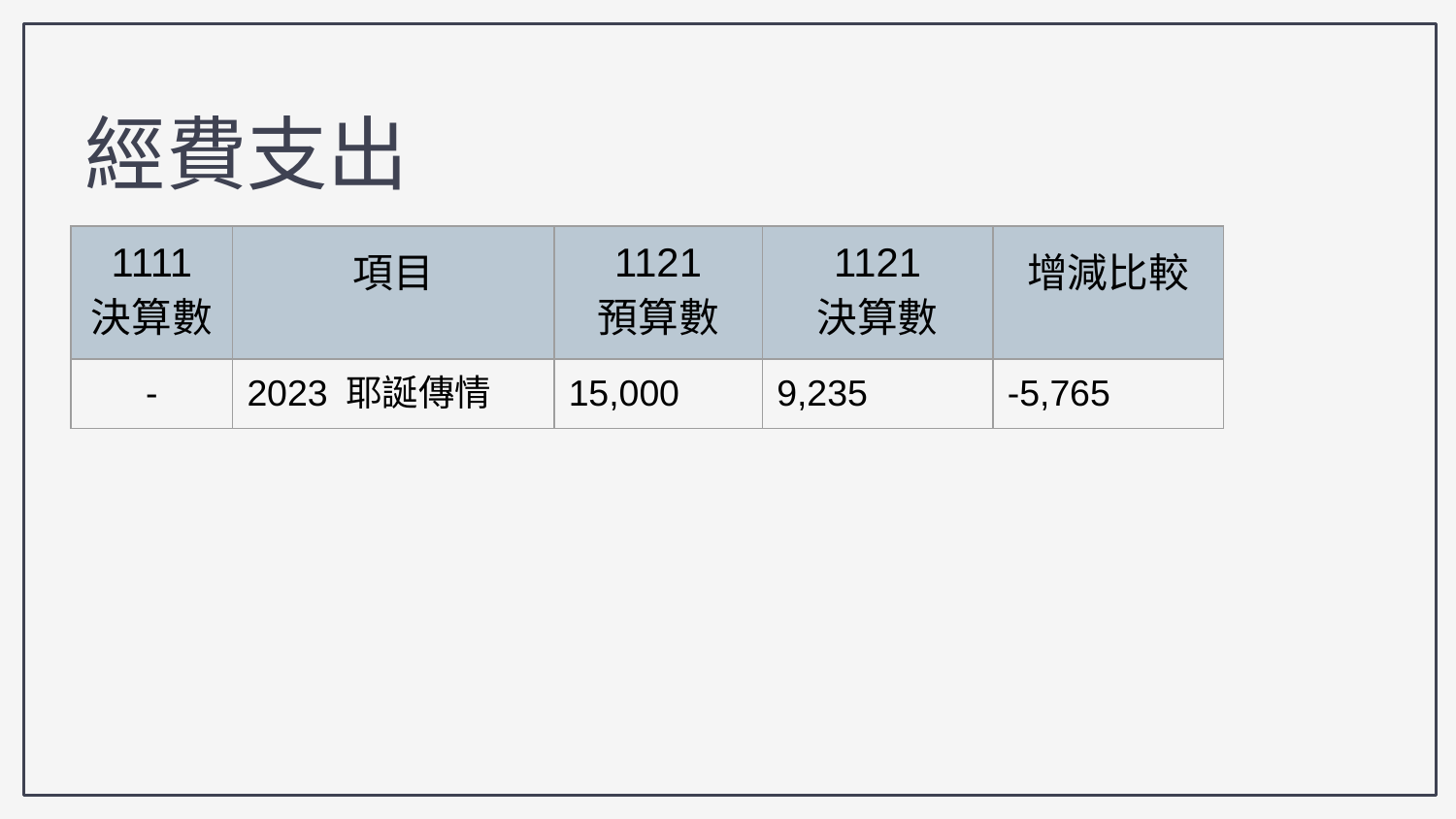

經費支出
| 1111 決算數 | 項目 | 1121 預算數 | 1121 決算數 | 增減比較 |
| --- | --- | --- | --- | --- |
| - | 2023 耶誕傳情 | 15,000 | 9,235 | -5,765 |